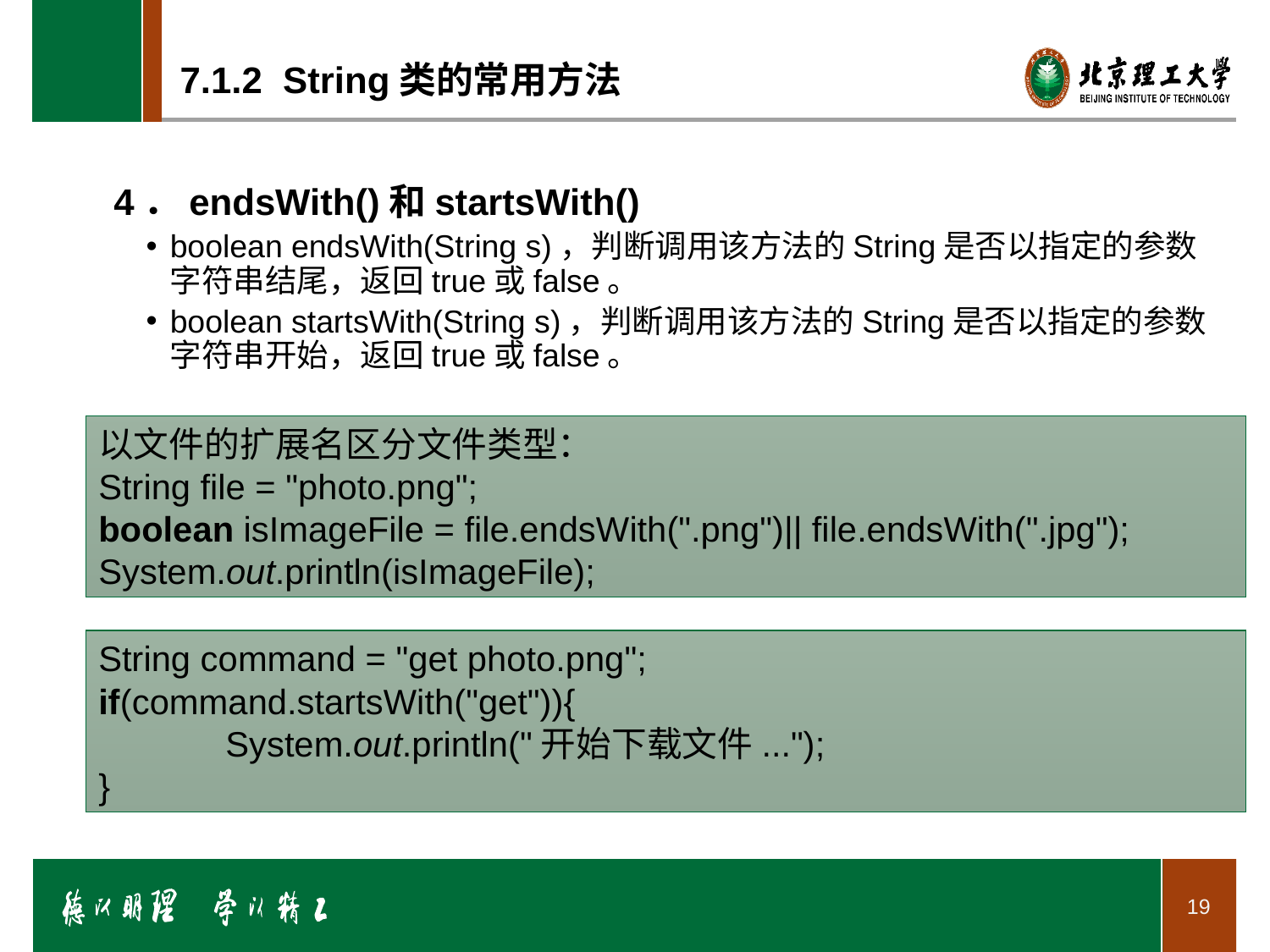

# 7.1.2  String类的常用方法
4．endsWith()和startsWith()
boolean endsWith(String s)，判断调用该方法的String是否以指定的参数字符串结尾，返回true或false。
boolean startsWith(String s)，判断调用该方法的String是否以指定的参数字符串开始，返回true或false。
以文件的扩展名区分文件类型：
String file = "photo.png";
boolean isImageFile = file.endsWith(".png")|| file.endsWith(".jpg");
System.out.println(isImageFile);
String command = "get photo.png";
if(command.startsWith("get")){
	System.out.println("开始下载文件...");
}